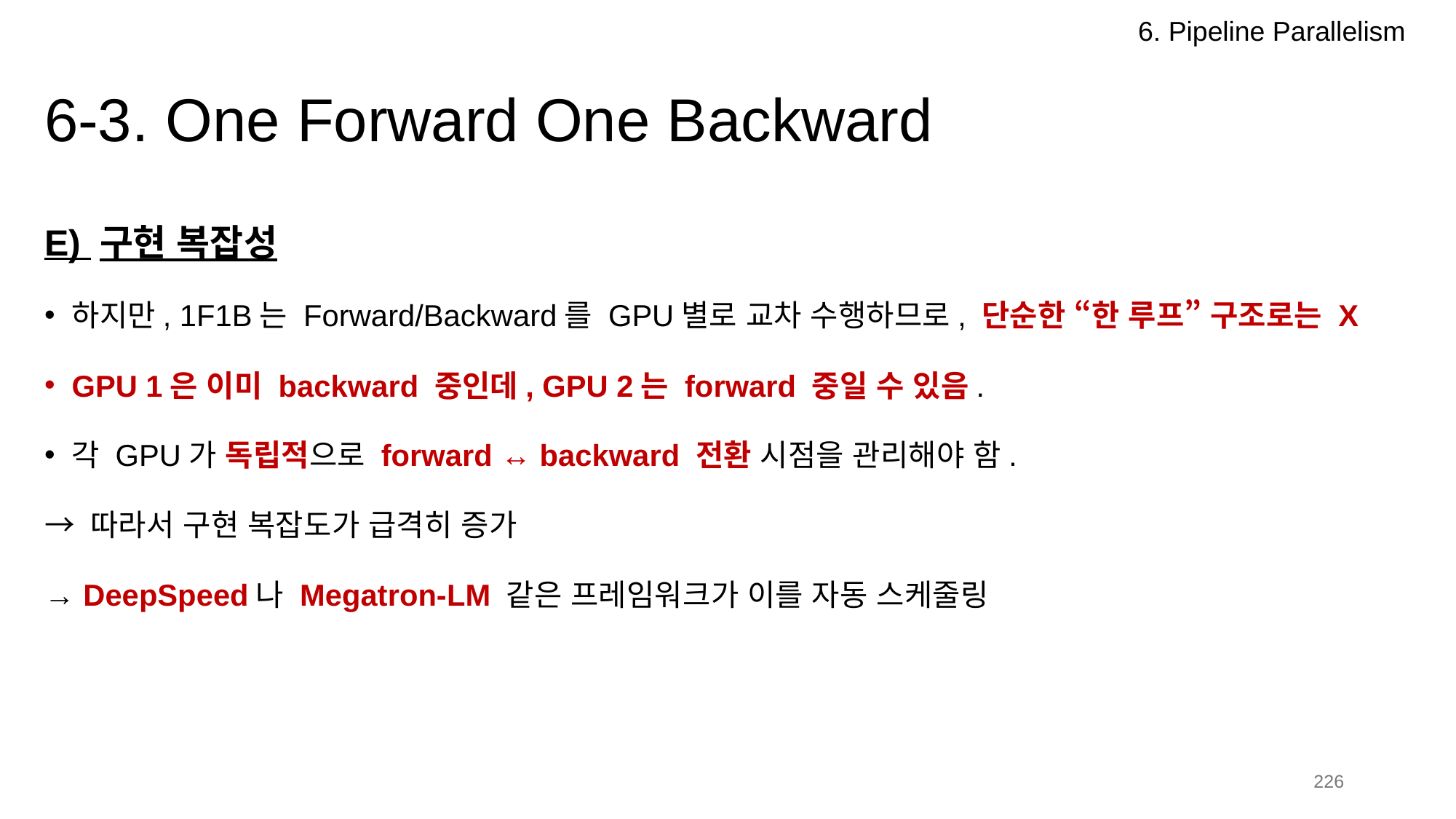

6. Pipeline Parallelism
# 6-3. One Forward One Backward
E) 구현 복잡성
하지만, 1F1B는 Forward/Backward를 GPU별로 교차 수행하므로, 단순한 “한 루프” 구조로는 X
GPU 1은 이미 backward 중인데, GPU 2는 forward 중일 수 있음.
각 GPU가 독립적으로 forward ↔ backward 전환 시점을 관리해야 함.
→ 따라서 구현 복잡도가 급격히 증가
→ DeepSpeed나 Megatron-LM 같은 프레임워크가 이를 자동 스케줄링

226